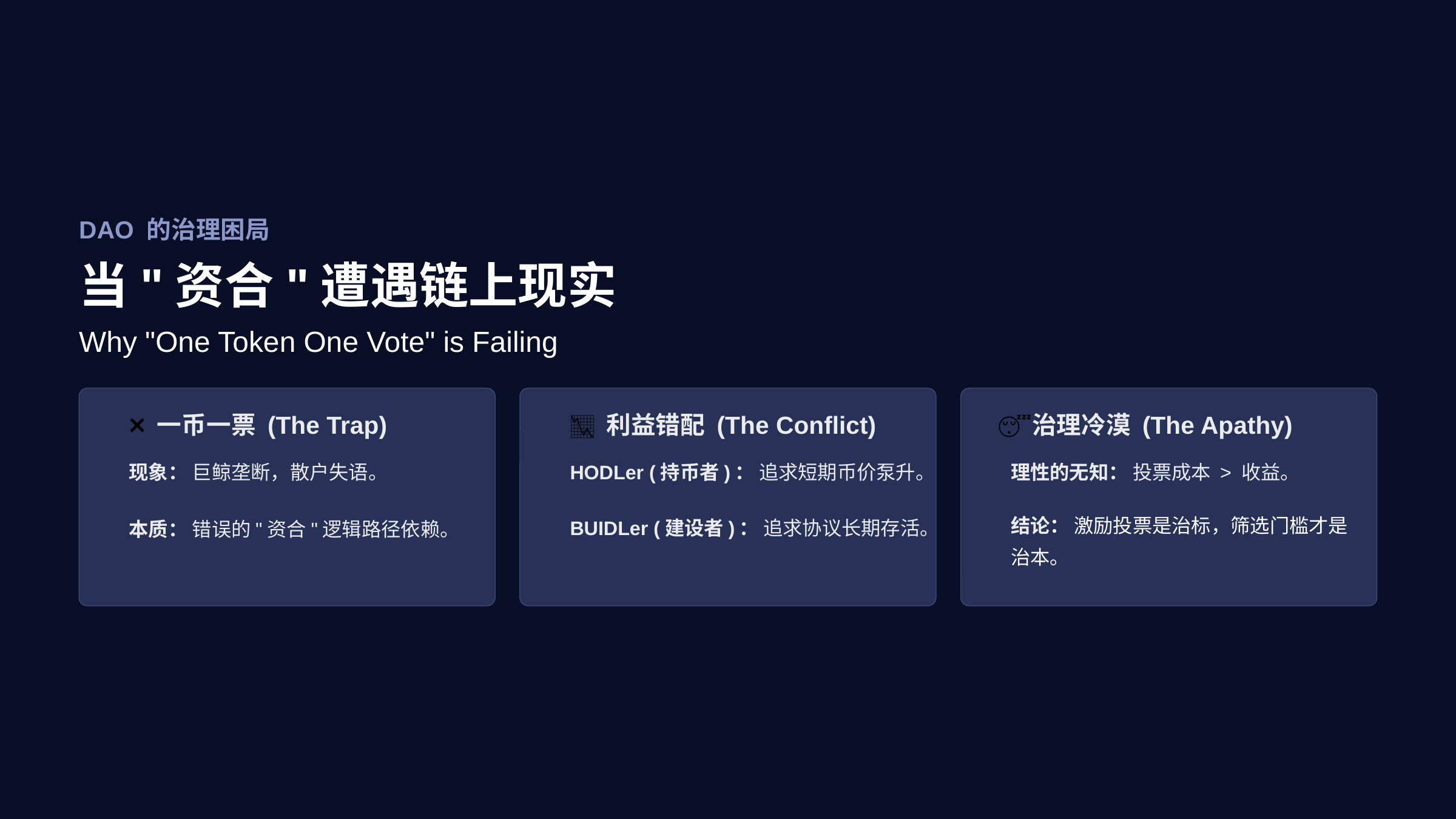

DAO 的治理困局
当"资合"遭遇链上现实
Why "One Token One Vote" is Failing

❌ 一币一票 (The Trap)
📉 利益错配 (The Conflict)
😴 治理冷漠 (The Apathy)
现象： 巨鲸垄断，散户失语。
HODLer (持币者)： 追求短期币价泵升。
理性的无知： 投票成本 > 收益。
结论： 激励投票是治标，筛选门槛才是治本。
BUIDLer (建设者)： 追求协议长期存活。
本质： 错误的"资合"逻辑路径依赖。